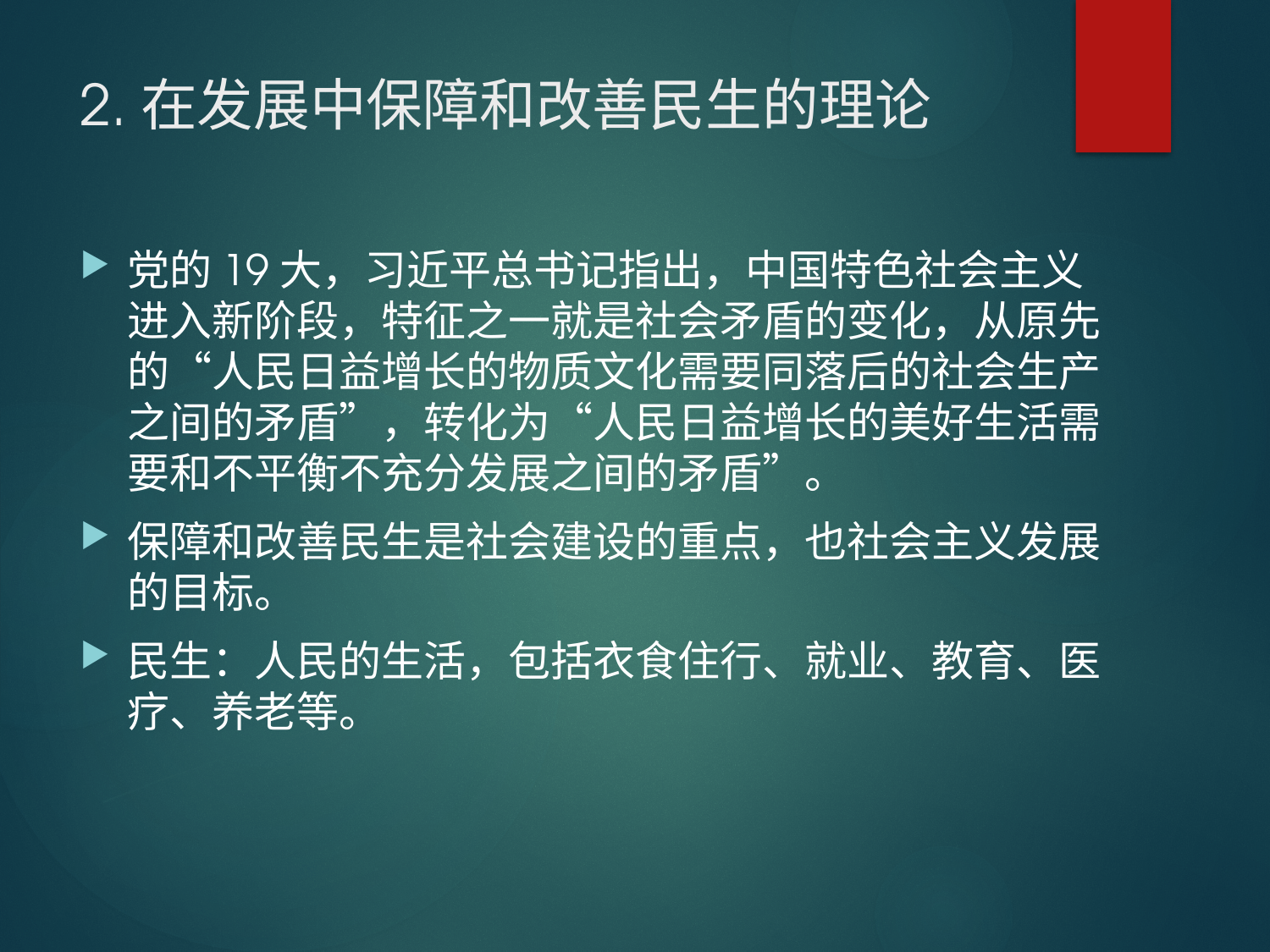

# 2.在发展中保障和改善民生的理论
党的19大，习近平总书记指出，中国特色社会主义进入新阶段，特征之一就是社会矛盾的变化，从原先的“人民日益增长的物质文化需要同落后的社会生产之间的矛盾”，转化为“人民日益增长的美好生活需要和不平衡不充分发展之间的矛盾”。
保障和改善民生是社会建设的重点，也社会主义发展的目标。
民生：人民的生活，包括衣食住行、就业、教育、医疗、养老等。